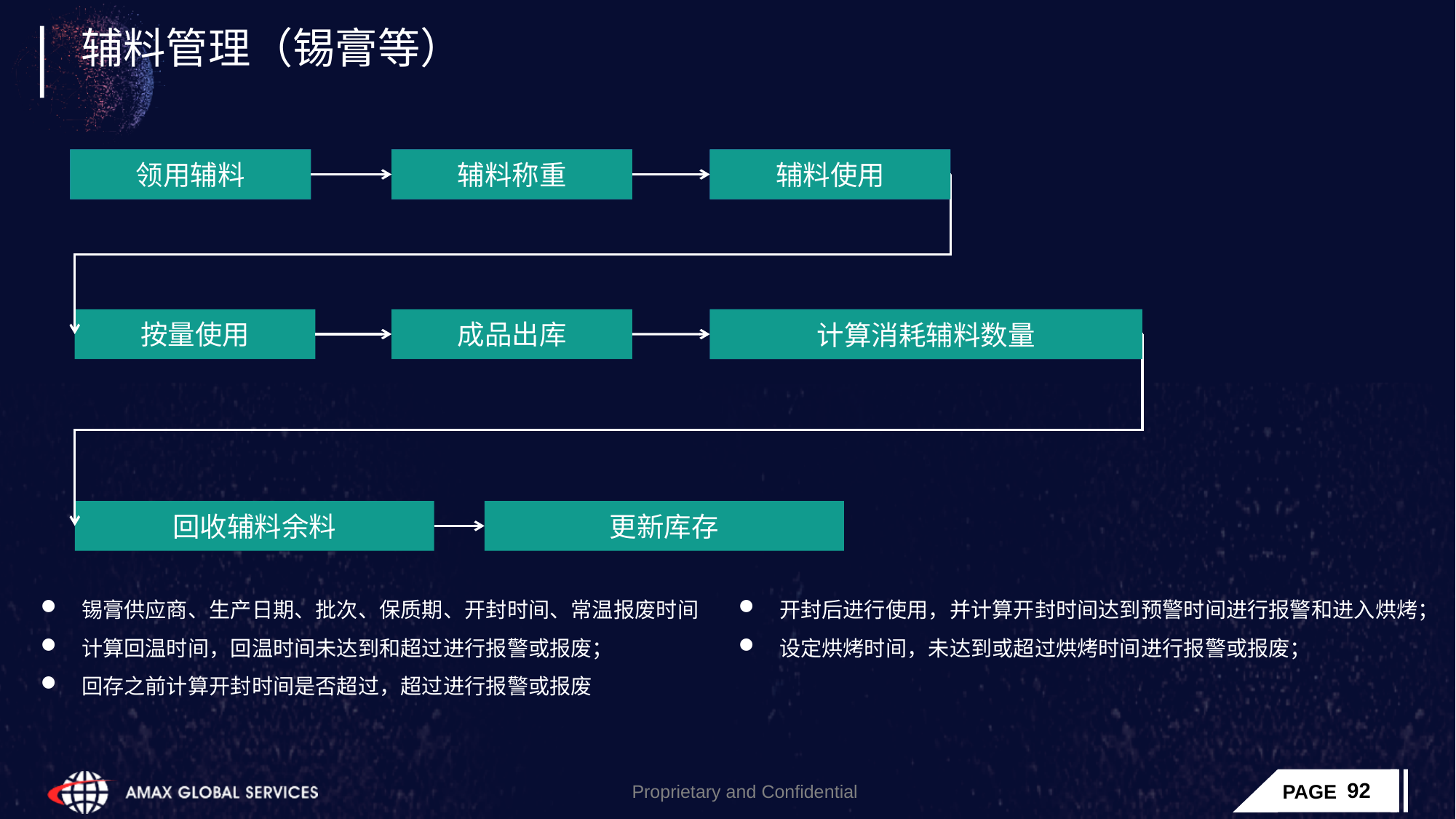

# 辅料管理（锡膏等）
领用辅料
领用辅料
辅料称重
辅料称重
辅料使用
辅料使用
领用辅料
辅料称重
辅料使用
按量使用
成品出库
计算消耗辅料数量
计算消耗辅料数量
回收辅料余料
更新库存

锡膏供应商、生产日期、批次、保质期、开封时间、常温报废时间
计算回温时间，回温时间未达到和超过进行报警或报废；
回存之前计算开封时间是否超过，超过进行报警或报废

开封后进行使用，并计算开封时间达到预警时间进行报警和进入烘烤；
设定烘烤时间，未达到或超过烘烤时间进行报警或报废；